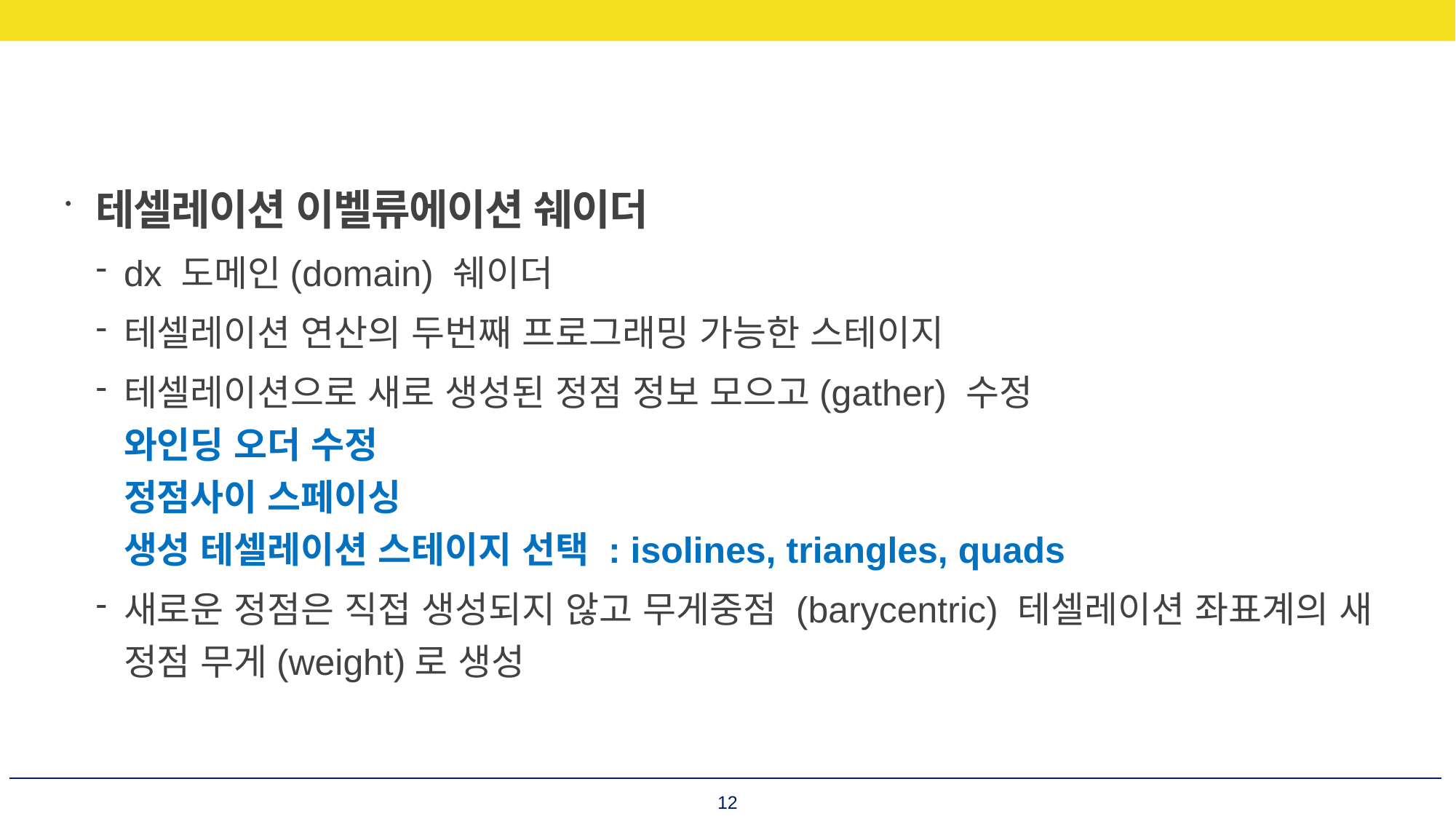

테셀레이션 이벨류에이션 쉐이더
dx 도메인(domain) 쉐이더
테셀레이션 연산의 두번째 프로그래밍 가능한 스테이지
테셀레이션으로 새로 생성된 정점 정보 모으고(gather) 수정
와인딩 오더 수정
정점사이 스페이싱
생성 테셀레이션 스테이지 선택 : isolines, triangles, quads
새로운 정점은 직접 생성되지 않고 무게중점 (barycentric) 테셀레이션 좌표계의 새 정점 무게(weight)로 생성

12